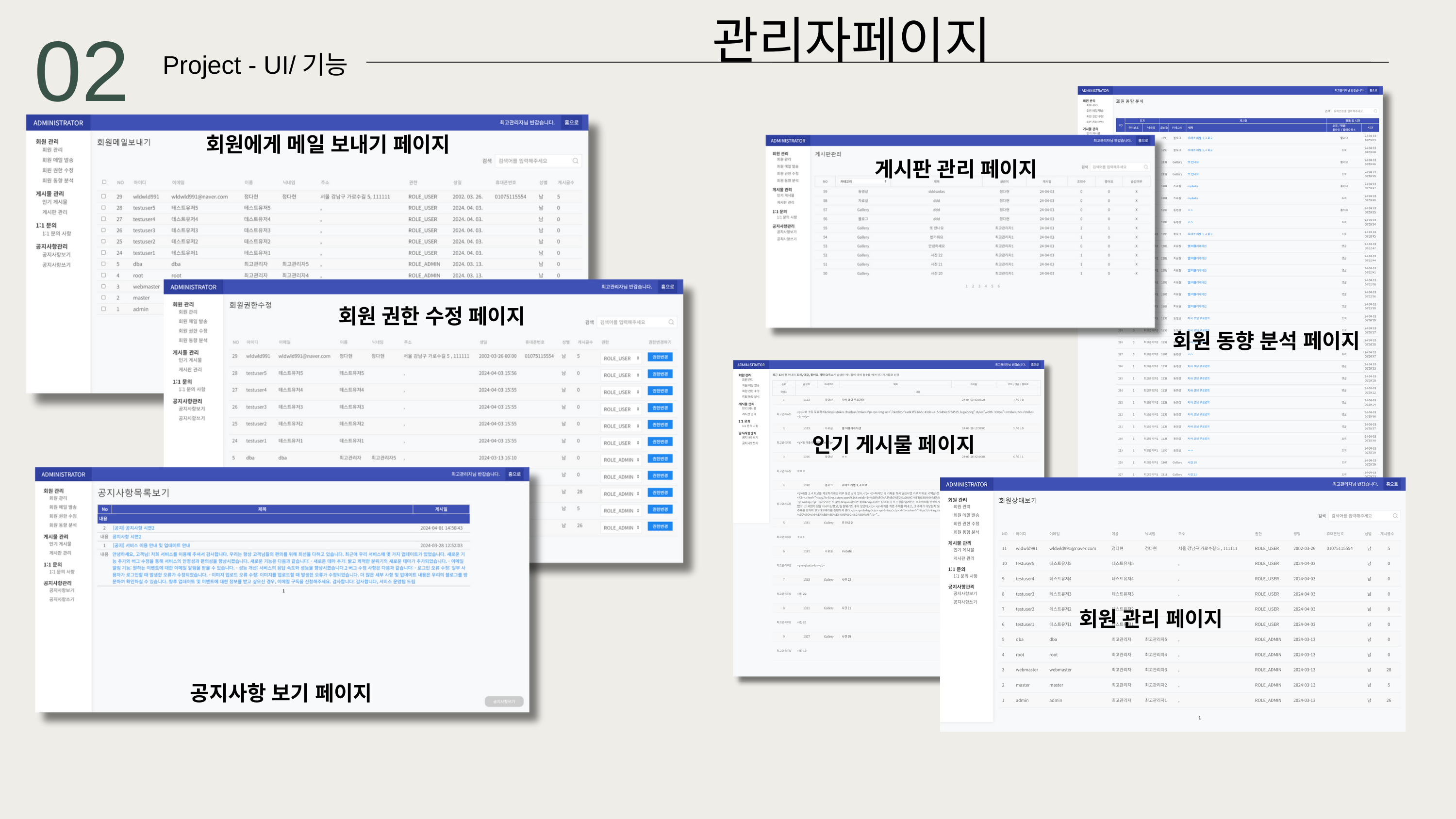

관리자페이지
02
Project - UI/기능

회원에게 메일 보내기 페이지

게시판 관리 페이지

회원 권한 수정 페이지
회원 동향 분석 페이지

인기 게시물 페이지

회원 관리 페이지
공지사항 보기 페이지